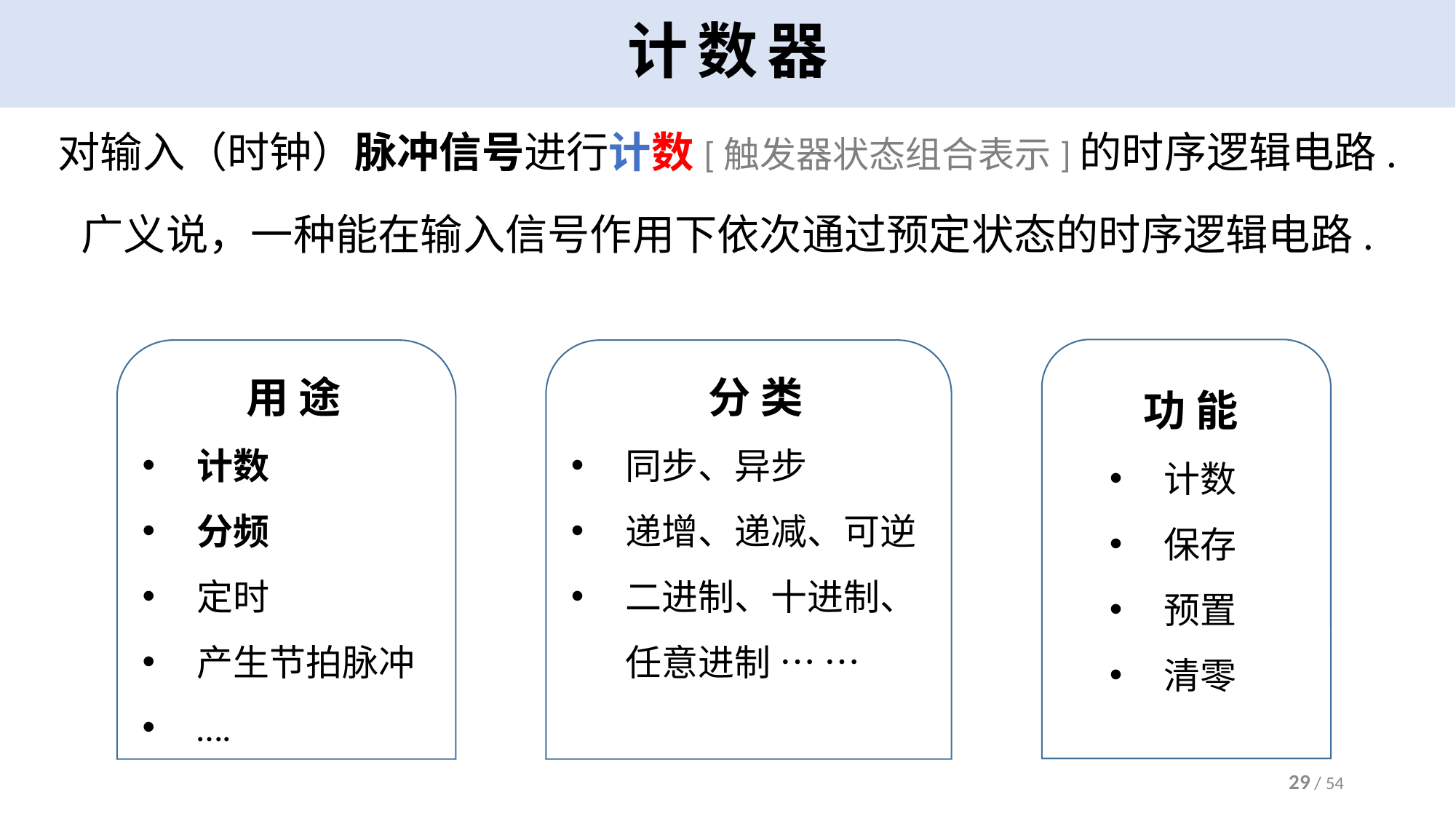

# 计数器
对输入（时钟）脉冲信号进行计数[触发器状态组合表示]的时序逻辑电路.
广义说，一种能在输入信号作用下依次通过预定状态的时序逻辑电路.
用 途
计数
分频
定时
产生节拍脉冲
….

分 类
同步、异步
递增、递减、可逆
二进制、十进制、
任意进制 … …

功 能
计数
保存
预置
清零
29 / 54